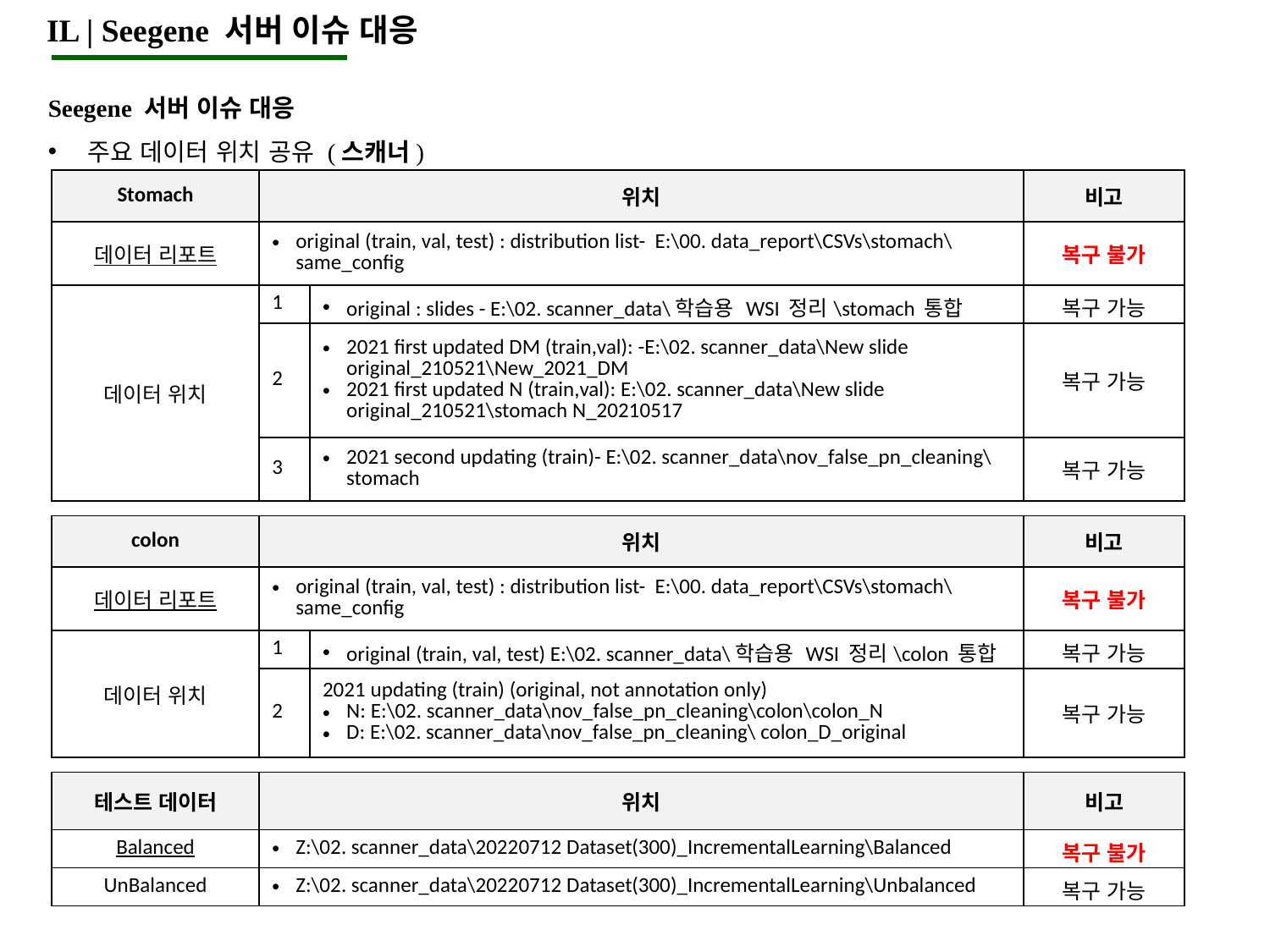

IL | Seegene 서버 이슈 대응
Seegene 서버 이슈 대응
주요 데이터 위치 공유 (스캐너)

| Stomach | 위치 |  | 비고 |
| --- | --- | --- | --- |
| 데이터 리포트 | original (train, val, test) : distribution list- E:\00. data\_report\CSVs\stomach\same\_config |  | 복구 불가 |
| 데이터 위치 | 1 | original : slides - E:\02. scanner\_data\학습용 WSI 정리\stomach 통합 | 복구 가능 |
|  | 2 | 2021 first updated DM (train,val): -E:\02. scanner\_data\New slide original\_210521\New\_2021\_DM 2021 first updated N (train,val): E:\02. scanner\_data\New slide original\_210521\stomach N\_20210517 | 복구 가능 |
|  | 3 | 2021 second updating (train)- E:\02. scanner\_data\nov\_false\_pn\_cleaning\stomach | 복구 가능 |
| colon | 위치 |  | 비고 |
| --- | --- | --- | --- |
| 데이터 리포트 | original (train, val, test) : distribution list- E:\00. data\_report\CSVs\stomach\same\_config |  | 복구 불가 |
| 데이터 위치 | 1 | original (train, val, test) E:\02. scanner\_data\학습용 WSI 정리\colon 통합 | 복구 가능 |
|  | 2 | 2021 updating (train) (original, not annotation only) N: E:\02. scanner\_data\nov\_false\_pn\_cleaning\colon\colon\_N D: E:\02. scanner\_data\nov\_false\_pn\_cleaning\ colon\_D\_original | 복구 가능 |
| 테스트 데이터 | 위치 | 비고 |
| --- | --- | --- |
| Balanced | Z:\02. scanner\_data\20220712 Dataset(300)\_IncrementalLearning\Balanced | 복구 불가 |
| UnBalanced | Z:\02. scanner\_data\20220712 Dataset(300)\_IncrementalLearning\Unbalanced | 복구 가능 |